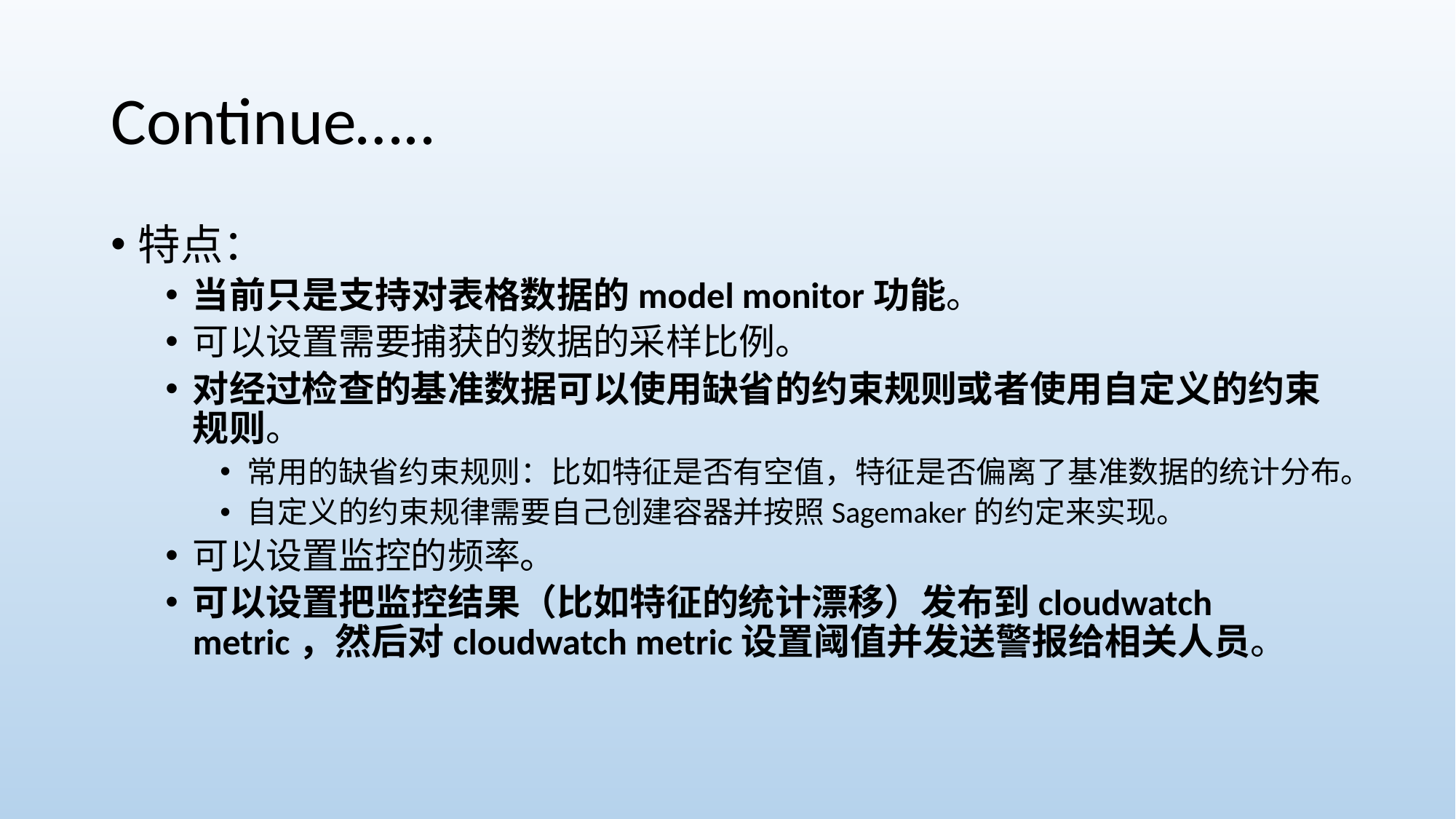

# Continue…..
特点：
当前只是支持对表格数据的model monitor功能。
可以设置需要捕获的数据的采样比例。
对经过检查的基准数据可以使用缺省的约束规则或者使用自定义的约束规则。
常用的缺省约束规则：比如特征是否有空值，特征是否偏离了基准数据的统计分布。
自定义的约束规律需要自己创建容器并按照Sagemaker的约定来实现。
可以设置监控的频率。
可以设置把监控结果（比如特征的统计漂移）发布到cloudwatch metric，然后对cloudwatch metric设置阈值并发送警报给相关人员。